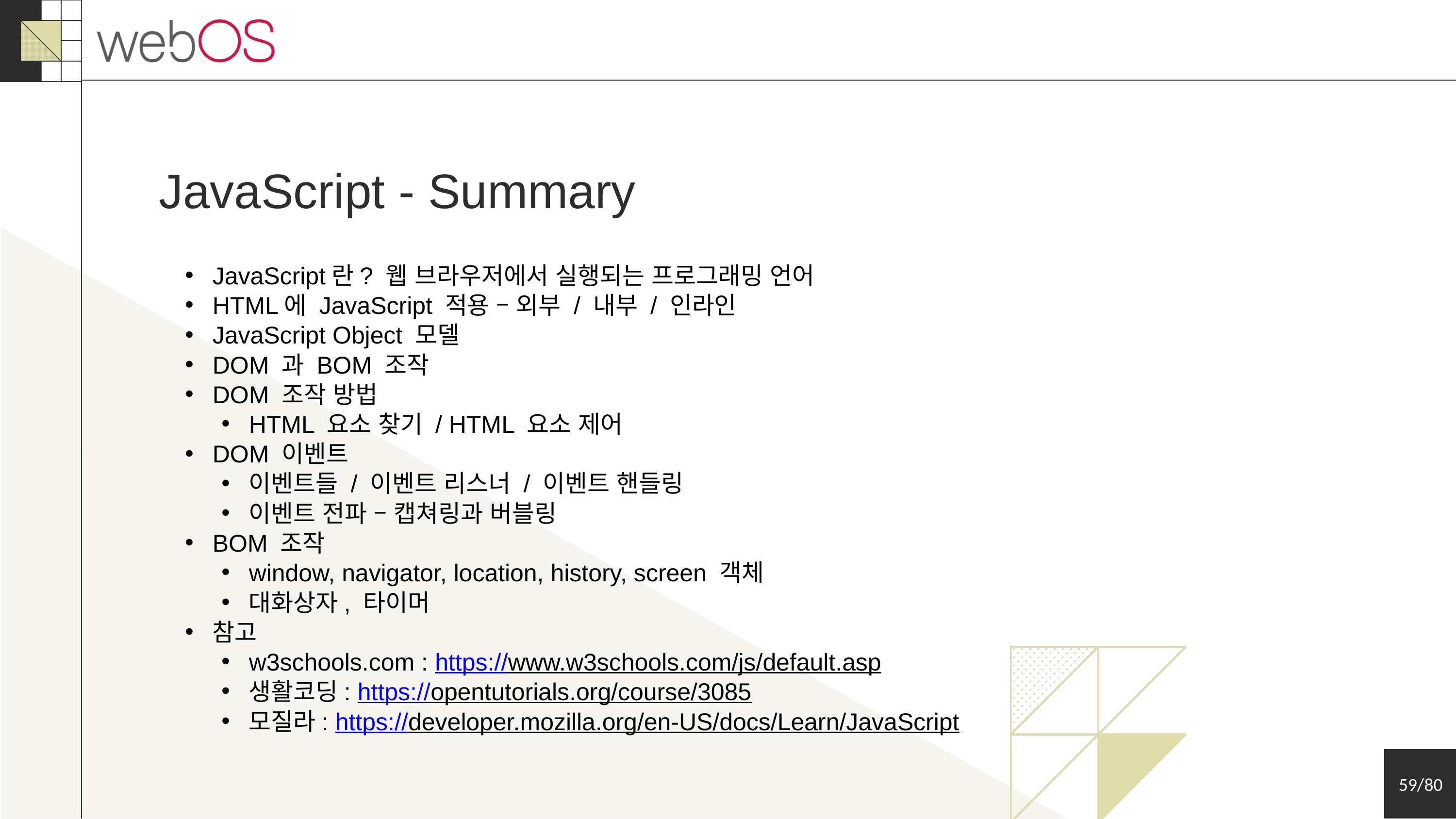

JavaScript - Summary
JavaScript란? 웹 브라우저에서 실행되는 프로그래밍 언어
HTML에 JavaScript 적용 – 외부 / 내부 / 인라인
JavaScript Object 모델
DOM 과 BOM 조작
DOM 조작 방법
HTML 요소 찾기 / HTML 요소 제어
DOM 이벤트
이벤트들 / 이벤트 리스너 / 이벤트 핸들링
이벤트 전파 – 캡쳐링과 버블링
BOM 조작
window, navigator, location, history, screen 객체
대화상자, 타이머
참고
w3schools.com : https://www.w3schools.com/js/default.asp
생활코딩: https://opentutorials.org/course/3085
모질라: https://developer.mozilla.org/en-US/docs/Learn/JavaScript

59/80